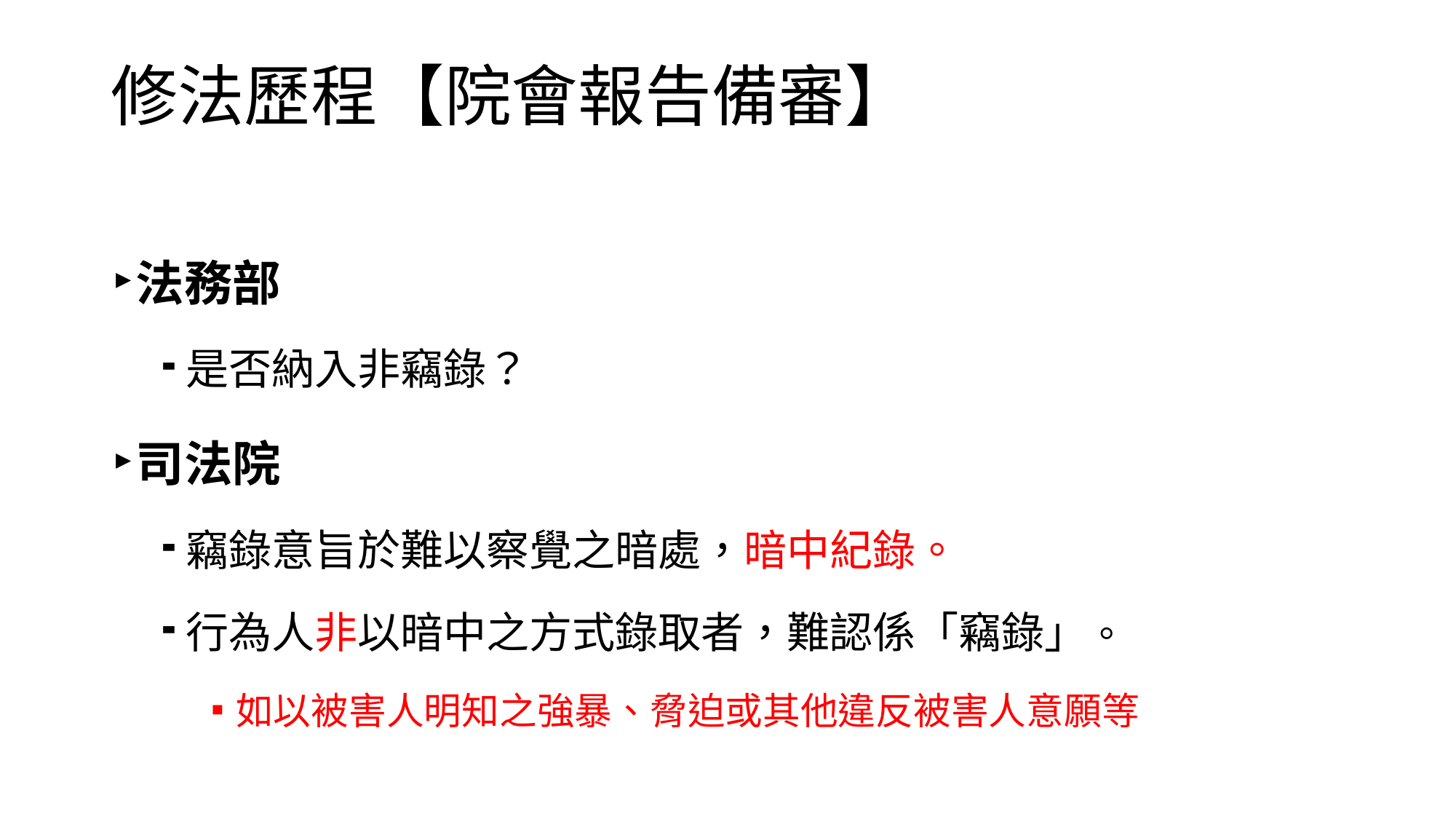

# 修法歷程【院會報告備審】
法務部
是否納入非竊錄？
司法院
竊錄意旨於難以察覺之暗處，暗中紀錄。
行為人非以暗中之方式錄取者，難認係「竊錄」。
如以被害人明知之強暴、脅迫或其他違反被害人意願等